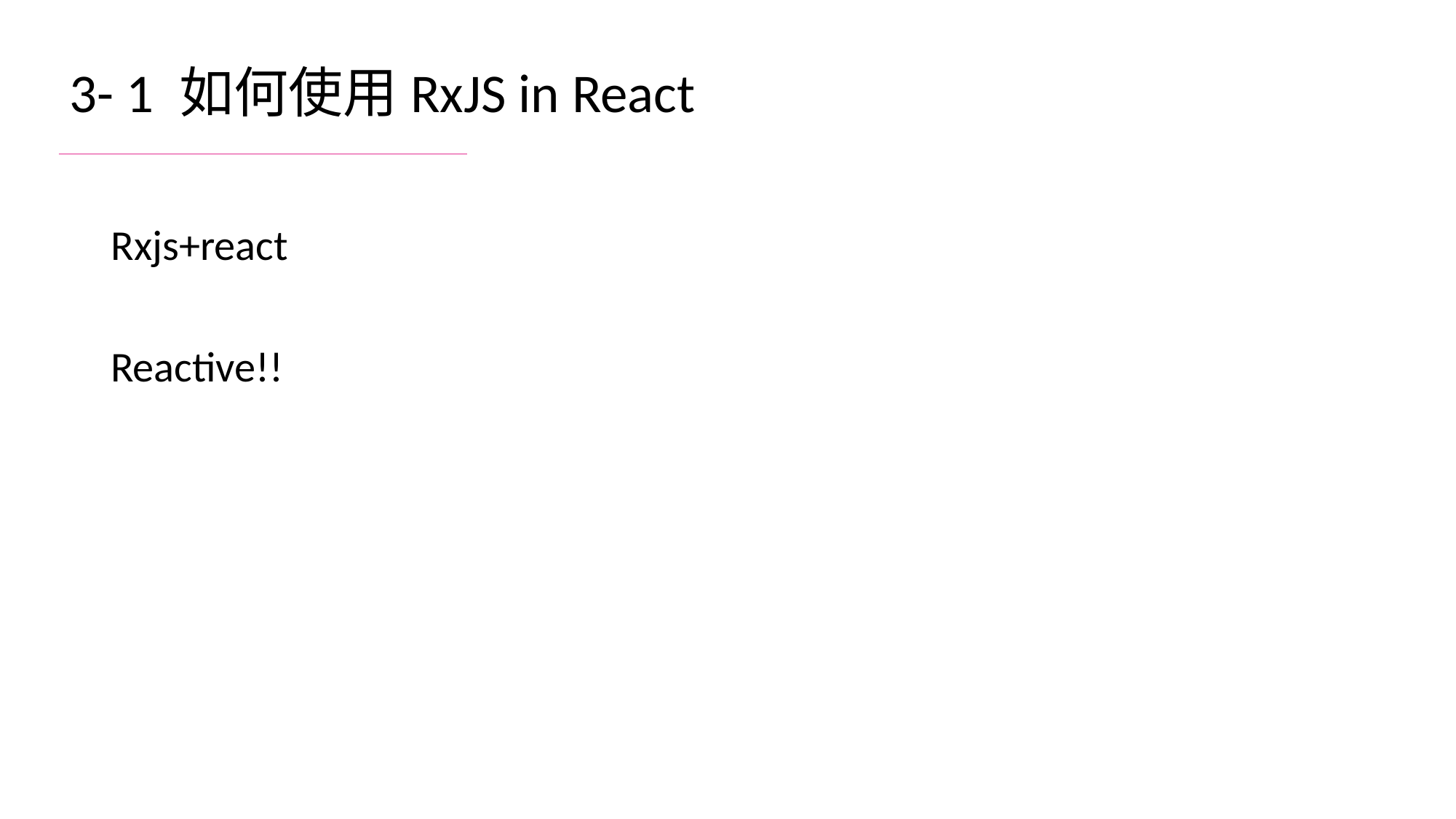

3- 1 如何使用RxJS in React
Rxjs+react

Reactive!!